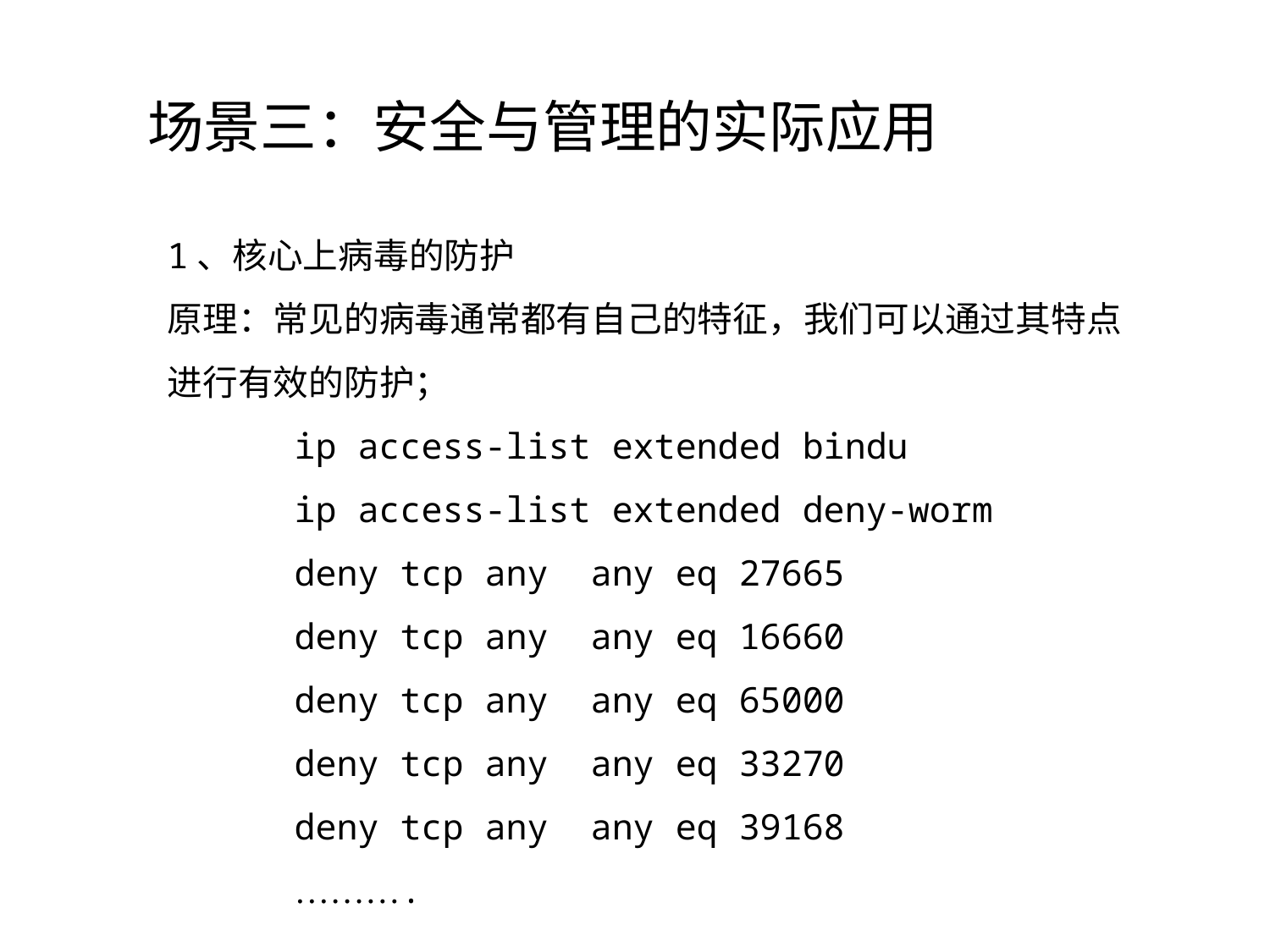

场景三：安全与管理的实际应用
1、核心上病毒的防护
原理：常见的病毒通常都有自己的特征，我们可以通过其特点进行有效的防护；
	ip access-list extended bindu
	ip access-list extended deny-worm
  	deny tcp any  any eq 27665
  	deny tcp any  any eq 16660
  	deny tcp any  any eq 65000
  	deny tcp any  any eq 33270
  	deny tcp any  any eq 39168
  	……….